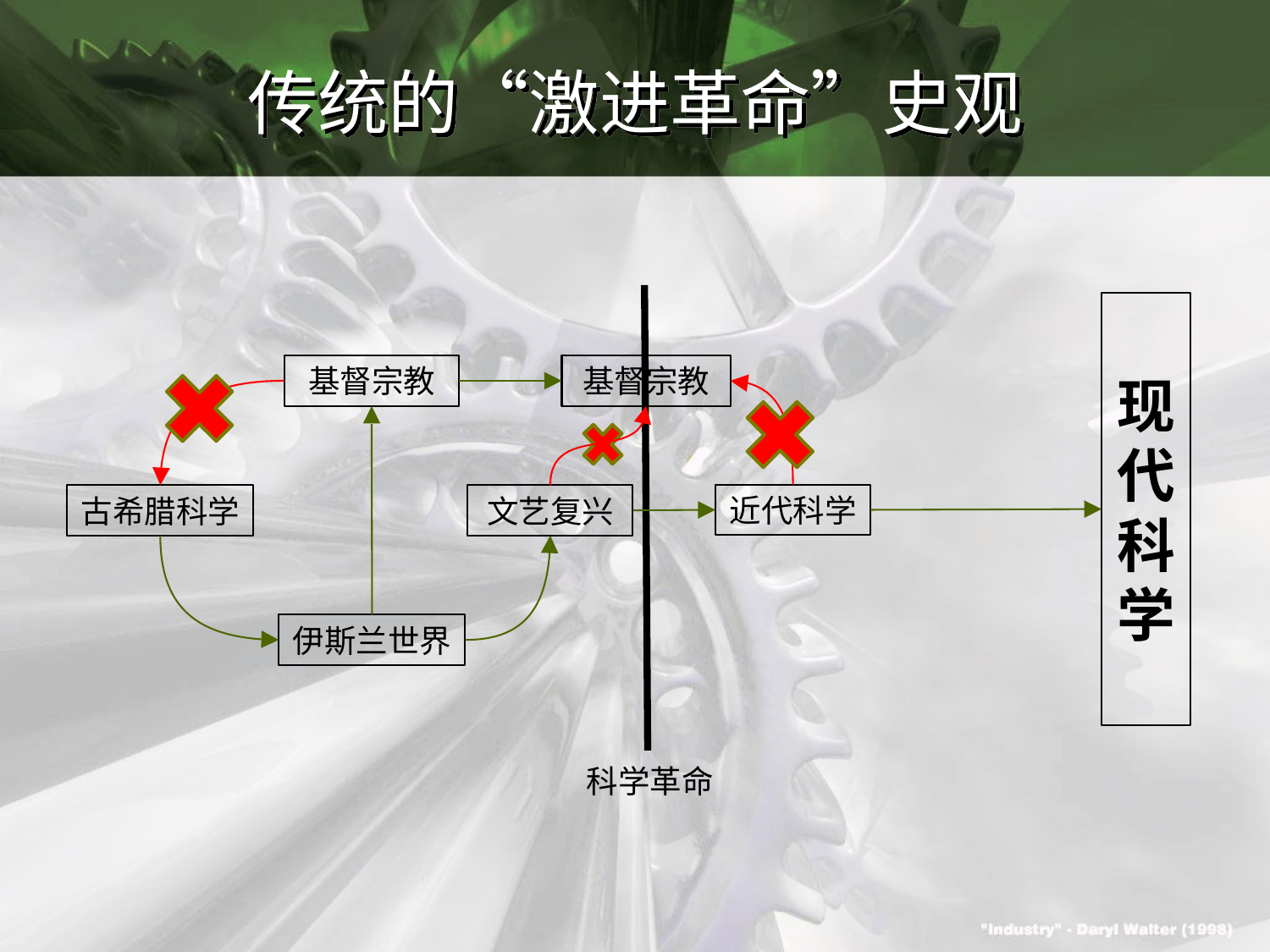

# 传统的“激进革命”史观
现
代
科
学
基督宗教
基督宗教

近代科学
古希腊科学
文艺复兴
伊斯兰世界
科学革命